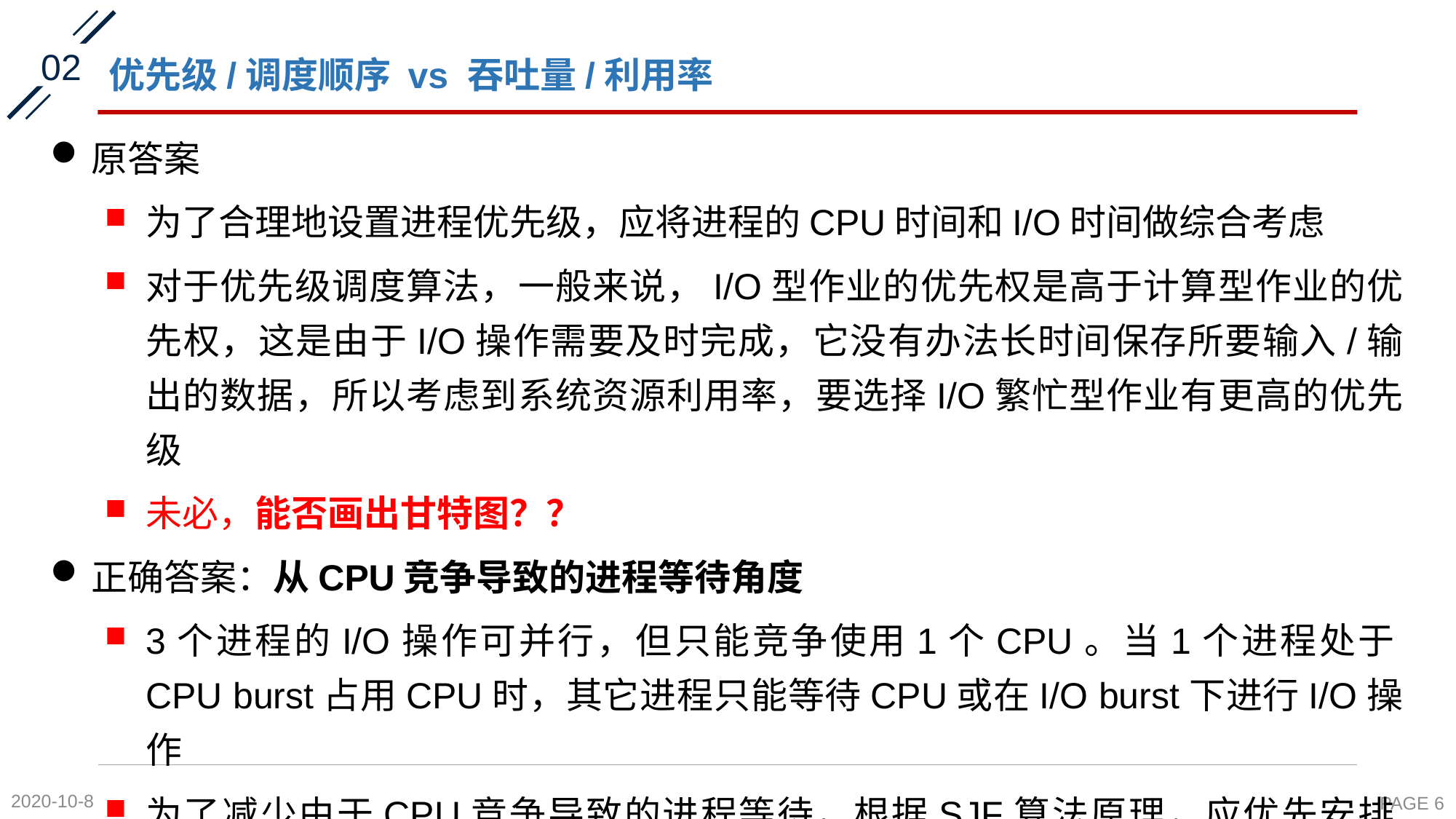

02
# 优先级/调度顺序 vs 吞吐量/利用率
原答案
为了合理地设置进程优先级，应将进程的CPU时间和I/O时间做综合考虑
对于优先级调度算法，一般来说，I/O型作业的优先权是高于计算型作业的优先权，这是由于I/O操作需要及时完成，它没有办法长时间保存所要输入/输出的数据，所以考虑到系统资源利用率，要选择I/O繁忙型作业有更高的优先级
未必，能否画出甘特图？？
正确答案：从CPU竞争导致的进程等待角度
3个进程的I/O操作可并行，但只能竞争使用1个CPU。当1个进程处于CPU burst占用CPU时，其它进程只能等待CPU或在I/O burst下进行I/O操作
为了减少由于CPU竞争导致的进程等待，根据SJF算法原理，应优先安排CPU burst短的进程，因此调度顺序/优先级为P3、P2、P1
2020-10-8
PAGE 6